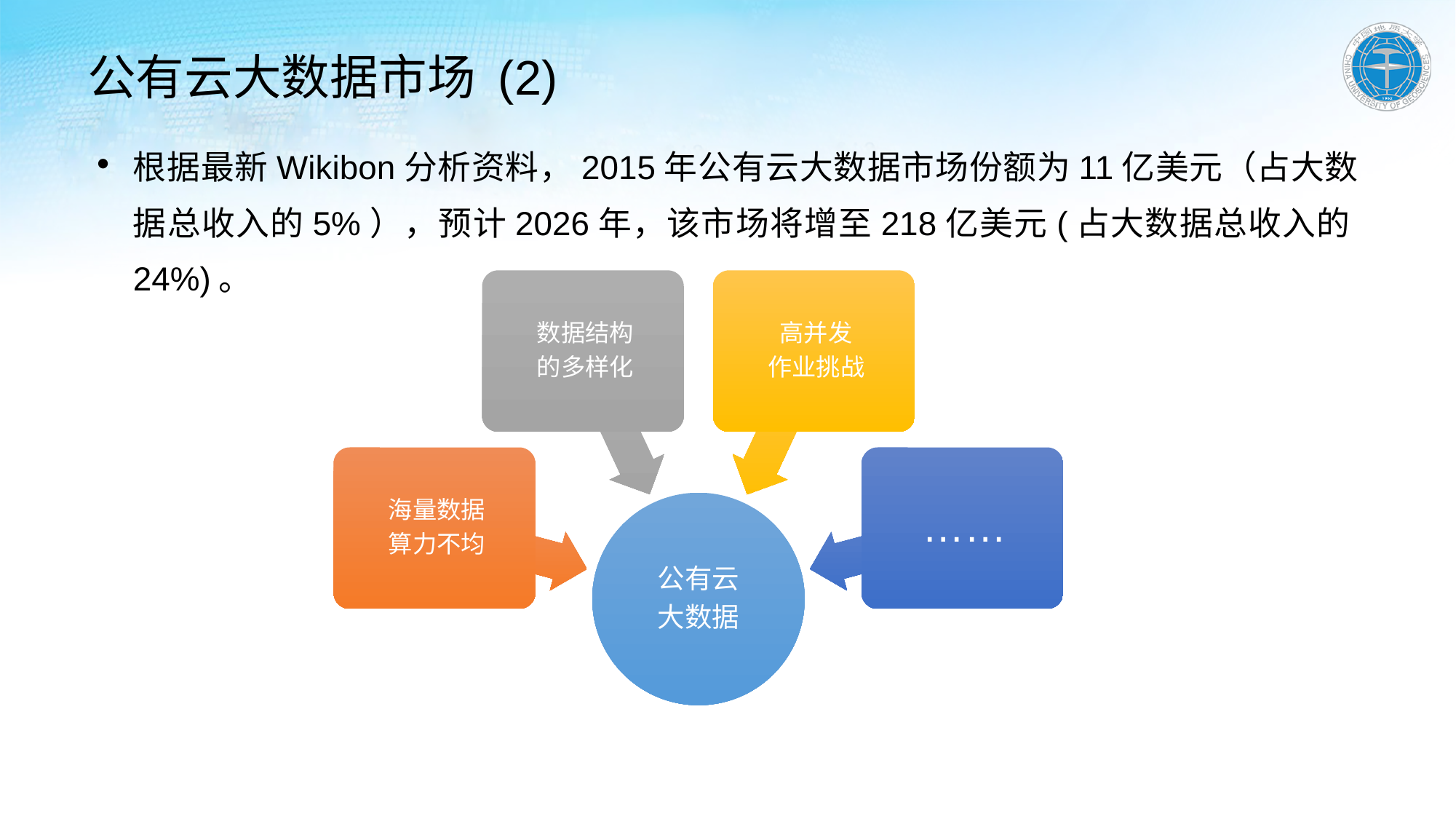

# 公有云大数据市场 (2)
根据最新Wikibon分析资料，2015年公有云大数据市场份额为11亿美元（占大数据总收入的5%），预计2026年，该市场将增至218亿美元(占大数据总收入的24%)。
公有云
大数据
海量数据
算力不均
数据结构
的多样化
高并发
作业挑战
……